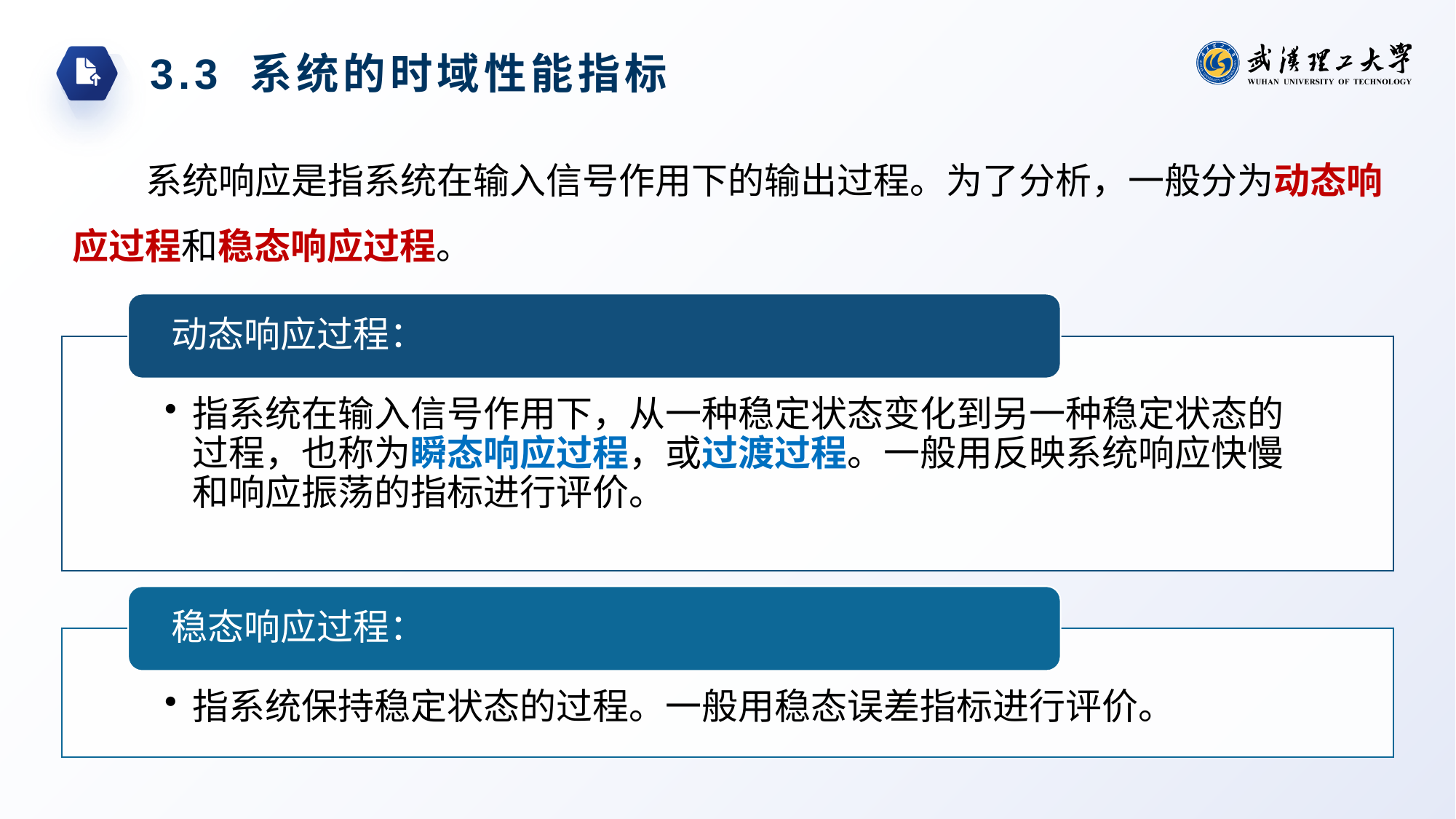

3.3 系统的时域性能指标
系统响应是指系统在输入信号作用下的输出过程。为了分析，一般分为动态响应过程和稳态响应过程。
指系统在输入信号作用下，从一种稳定状态变化到另一种稳定状态的过程，也称为瞬态响应过程，或过渡过程。一般用反映系统响应快慢和响应振荡的指标进行评价。
动态响应过程：
指系统保持稳定状态的过程。一般用稳态误差指标进行评价。
稳态响应过程：